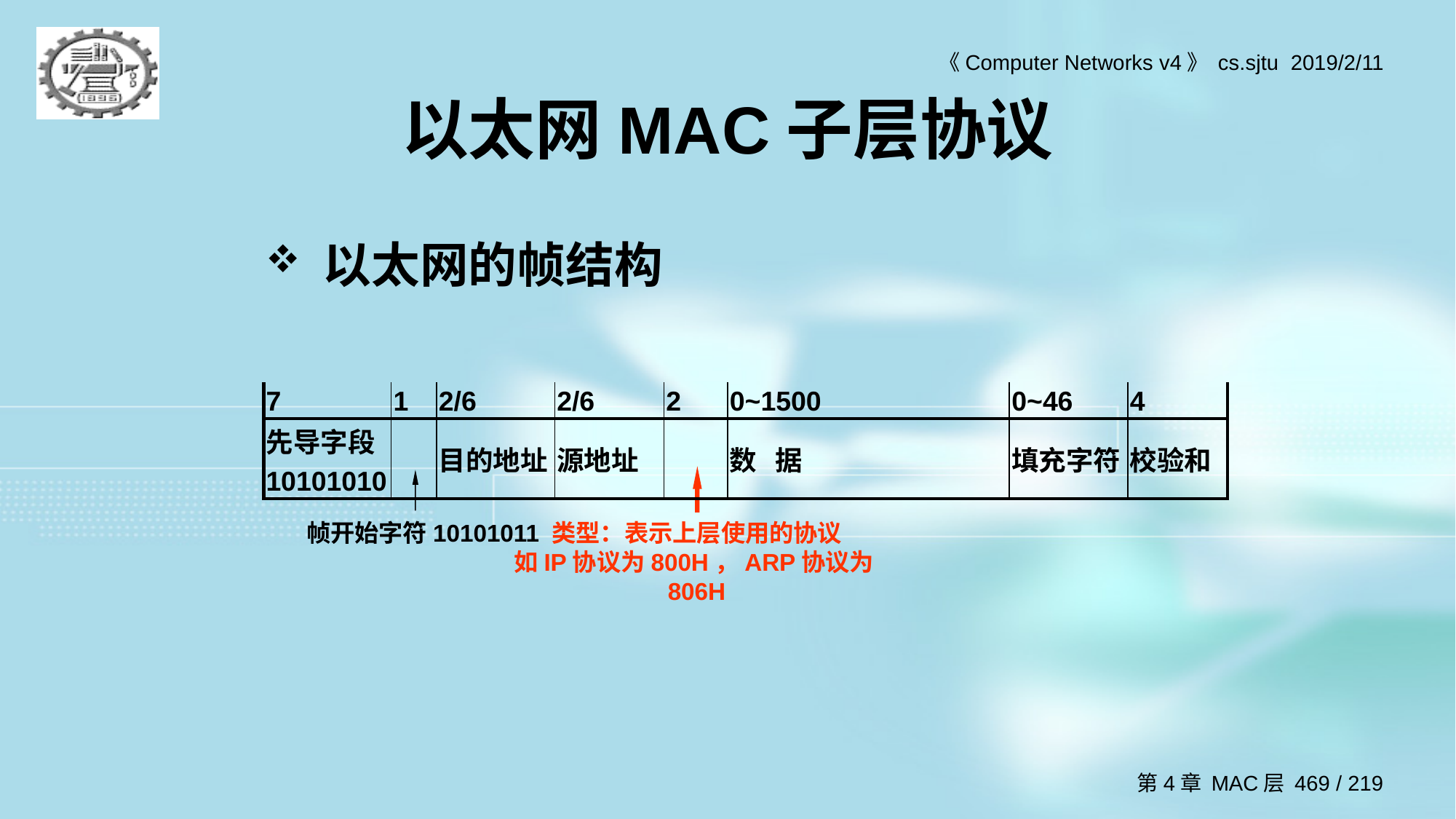

# 以太网MAC子层协议
以太网的帧结构

| 7 | 1 | 2/6 | 2/6 | 2 | 0~1500 | 0~46 | 4 |
| --- | --- | --- | --- | --- | --- | --- | --- |
| 先导字段 10101010 |  | 目的地址 | 源地址 |  | 数 据 | 填充字符 | 校验和 |

帧开始字符10101011
类型：表示上层使用的协议
如IP协议为800H，ARP协议为806H